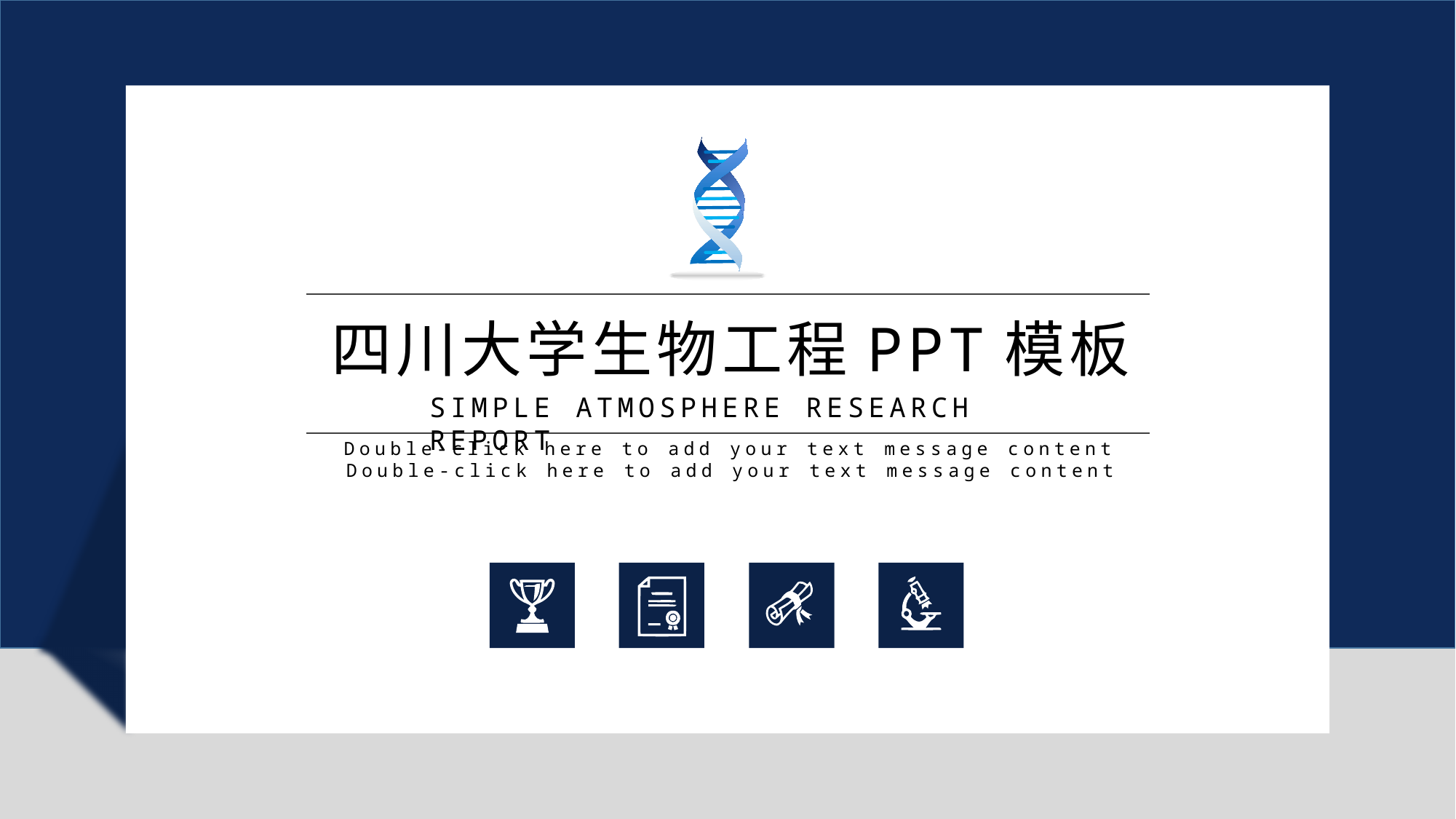

四川大学生物工程PPT模板
SIMPLE ATMOSPHERE RESEARCH REPORT
Double-click here to add your text message content Double-click here to add your text message content